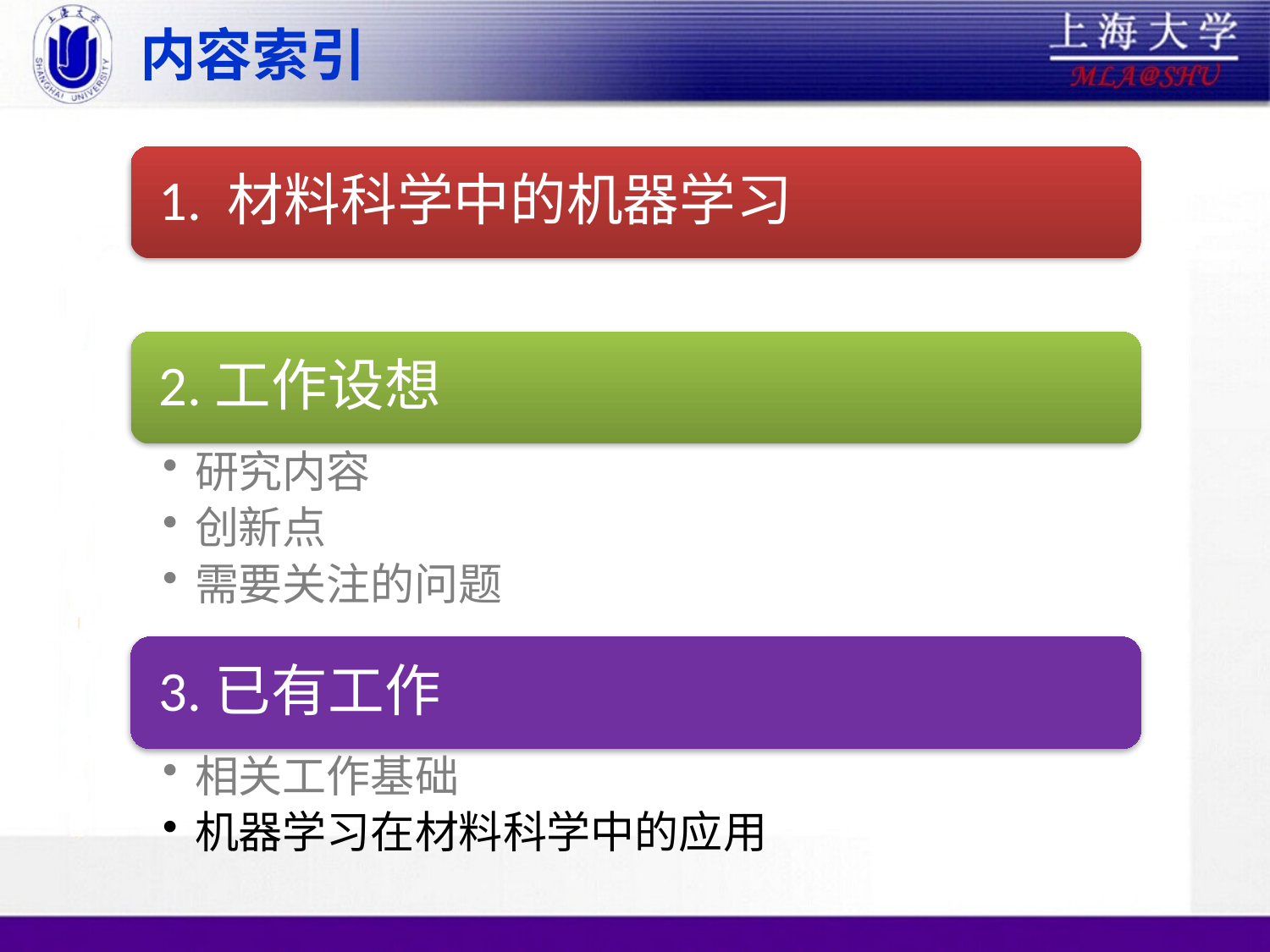

内容索引
1. 材料科学中的机器学习

2.工作设想
研究内容
创新点
需要关注的问题
3.已有工作
相关工作基础
机器学习在材料科学中的应用